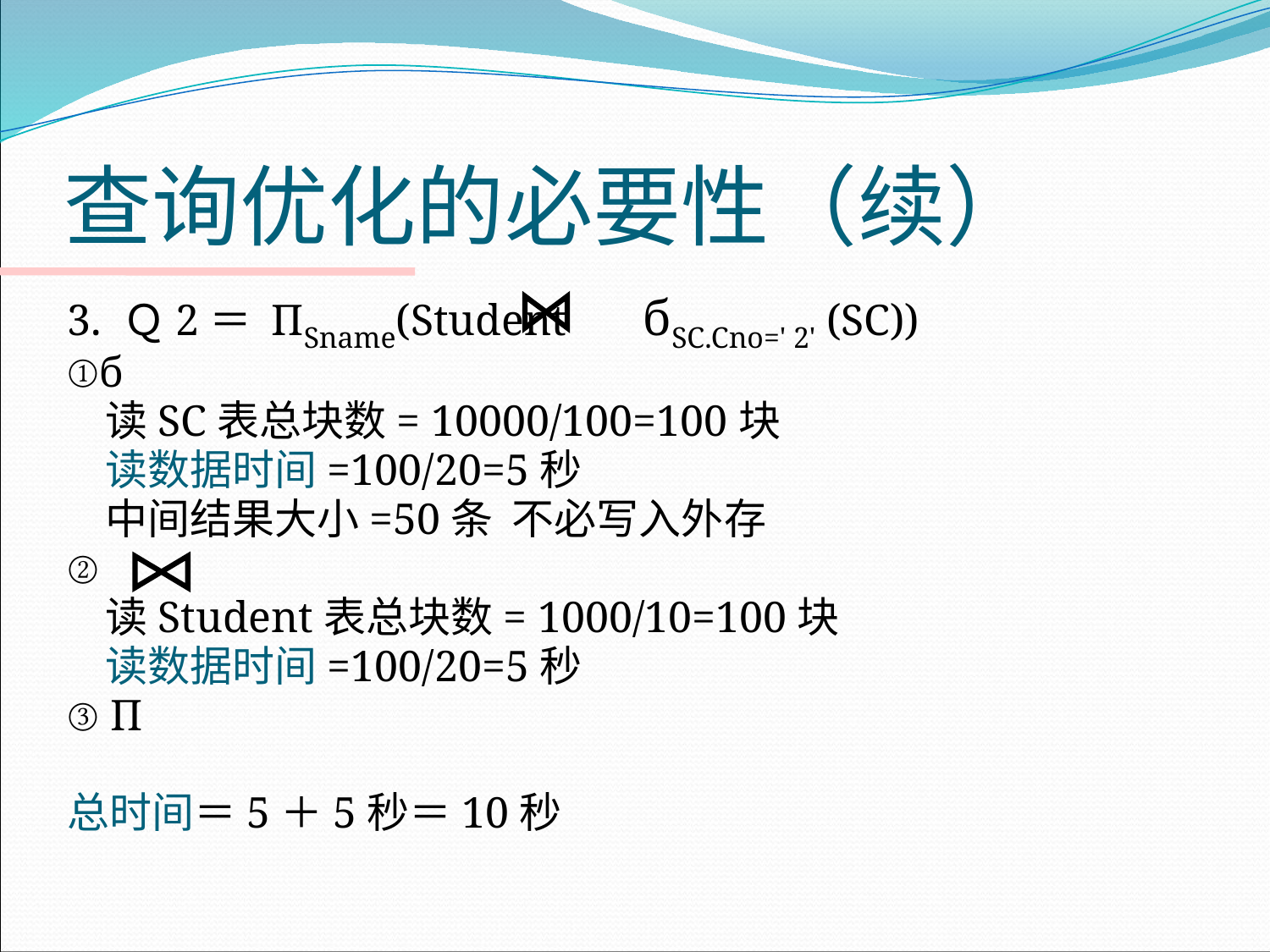

# 查询优化的必要性（续）
3. Ｑ2＝ ПSname(Student       бSC.Cno=' 2' (SC))
①б
	读SC表总块数= 10000/100=100块
	读数据时间=100/20=5秒
	中间结果大小=50条  不必写入外存
②
	读Student表总块数= 1000/10=100块
	读数据时间=100/20=5秒
③ П

总时间＝5＋5秒＝10秒

851